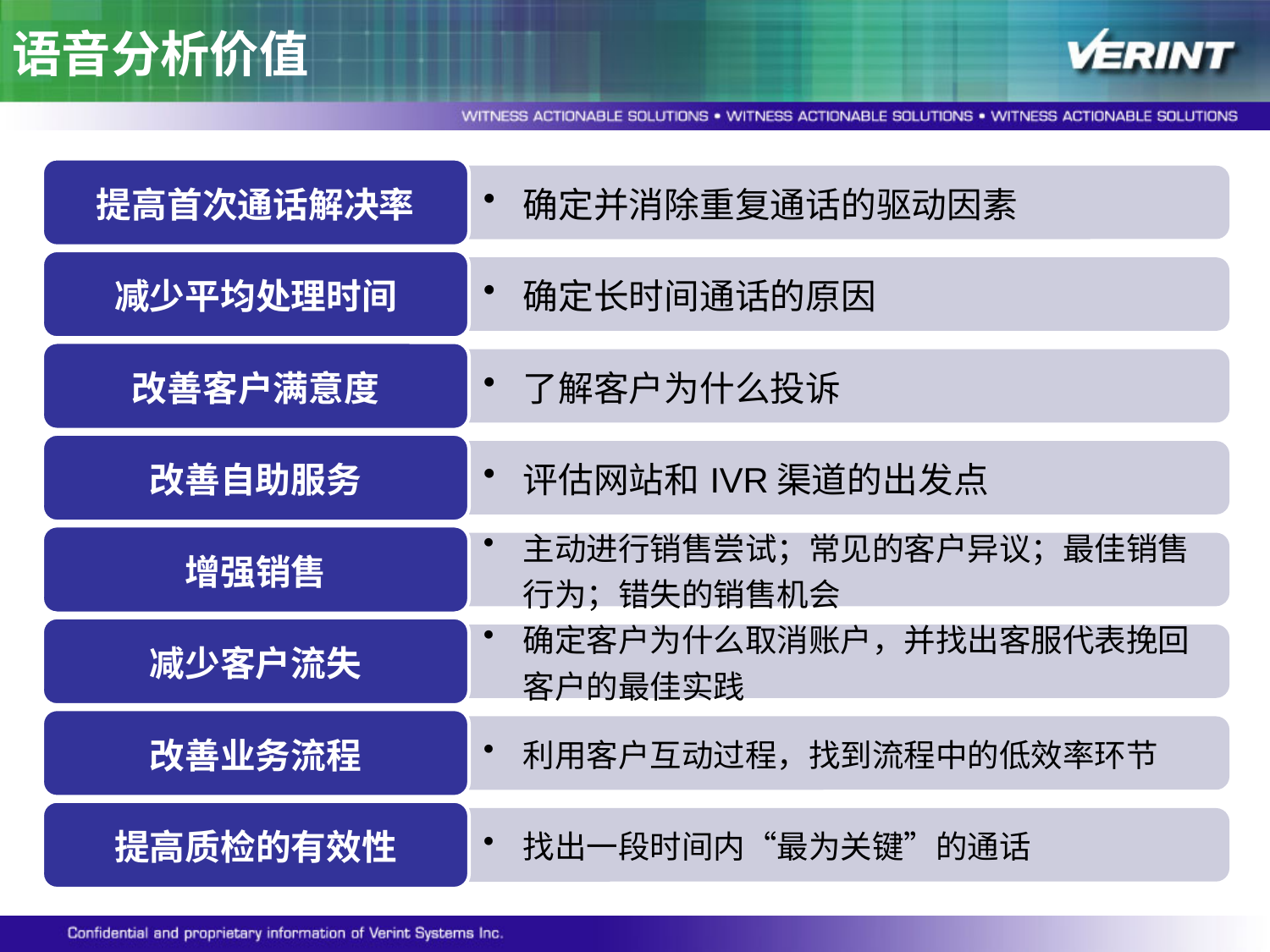

语音分析价值
提高首次通话解决率
确定并消除重复通话的驱动因素
减少平均处理时间
确定长时间通话的原因
改善客户满意度
了解客户为什么投诉
改善自助服务
增强销售
减少客户流失
确定客户为什么取消账户，并找出客服代表挽回客户的最佳实践
评估网站和IVR渠道的出发点
主动进行销售尝试；常见的客户异议；最佳销售行为；错失的销售机会
改善业务流程
提高质检的有效性
找出一段时间内“最为关键”的通话
利用客户互动过程，找到流程中的低效率环节